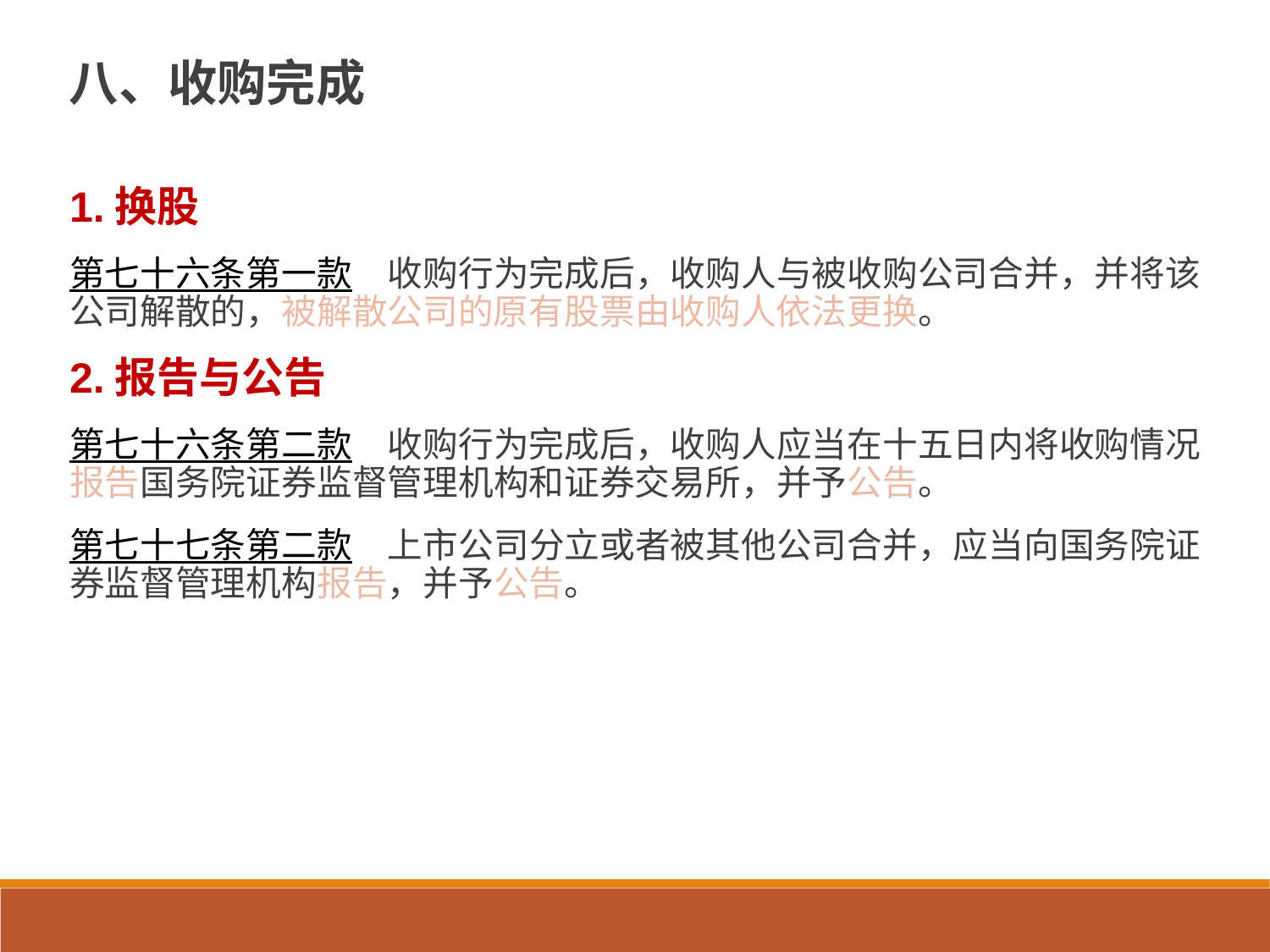

# 八、收购完成
1.换股
第七十六条第一款　收购行为完成后，收购人与被收购公司合并，并将该公司解散的，被解散公司的原有股票由收购人依法更换。
2.报告与公告
第七十六条第二款　收购行为完成后，收购人应当在十五日内将收购情况报告国务院证券监督管理机构和证券交易所，并予公告。
第七十七条第二款　上市公司分立或者被其他公司合并，应当向国务院证券监督管理机构报告，并予公告。